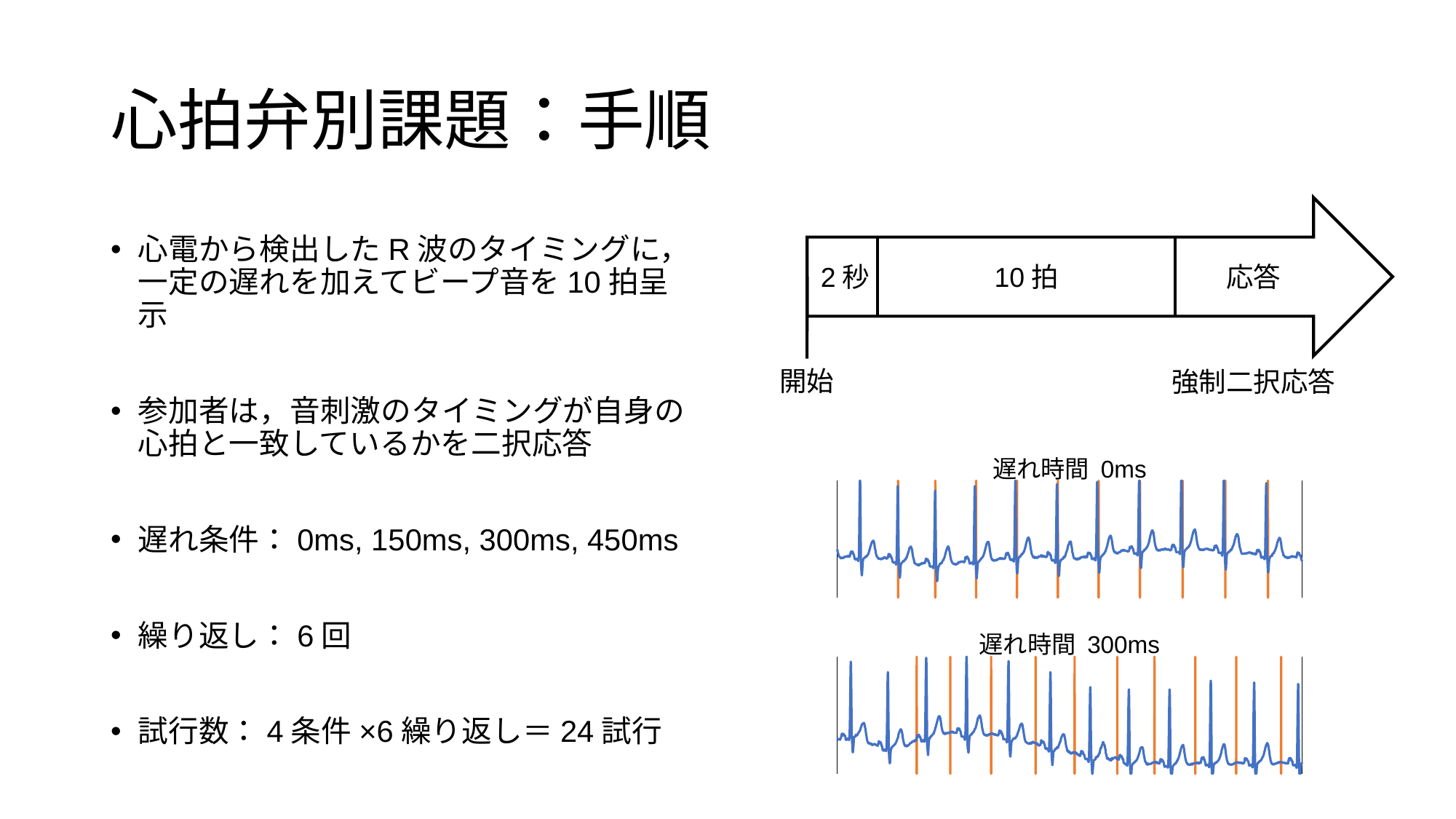

# 心拍弁別課題：手順

心電から検出したR波のタイミングに，一定の遅れを加えてビープ音を10拍呈示

参加者は，音刺激のタイミングが自身の心拍と一致しているかを二択応答

遅れ条件：0ms, 150ms, 300ms, 450ms

繰り返し：6回

試行数：4条件×6繰り返し＝24試行
2秒
10拍
応答
開始
強制二択応答
遅れ時間 0ms

### Chart

| Category | 心拍 | 音 |
|---|---|---|
遅れ時間 300ms

### Chart

| Category | 心拍 | 音 |
|---|---|---|